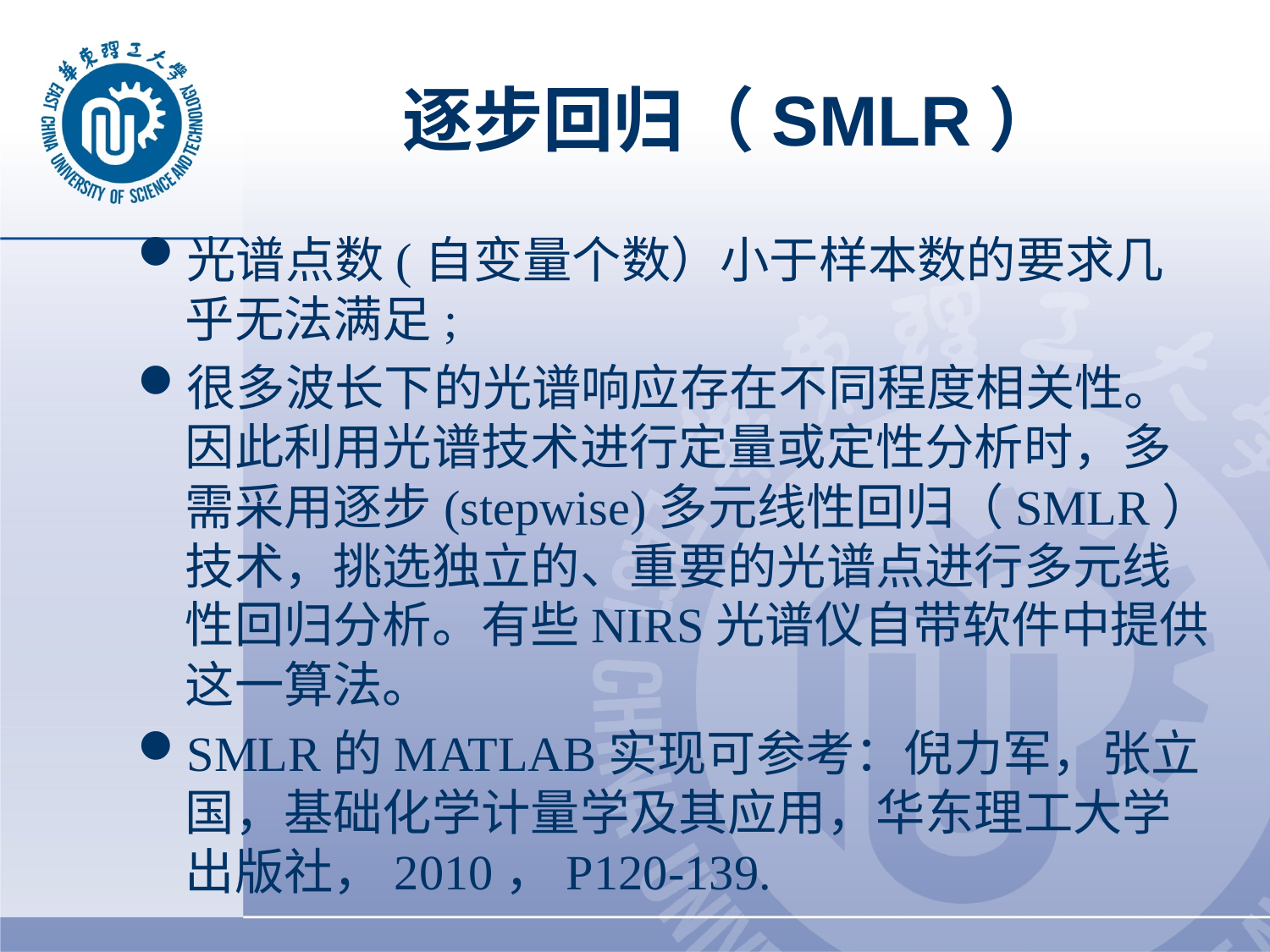

# 逐步回归（SMLR）
光谱点数(自变量个数）小于样本数的要求几乎无法满足;
很多波长下的光谱响应存在不同程度相关性。因此利用光谱技术进行定量或定性分析时，多需采用逐步(stepwise)多元线性回归（SMLR）技术，挑选独立的、重要的光谱点进行多元线性回归分析。有些NIRS光谱仪自带软件中提供这一算法。
SMLR的MATLAB实现可参考：倪力军，张立国，基础化学计量学及其应用，华东理工大学出版社，2010，P120-139.